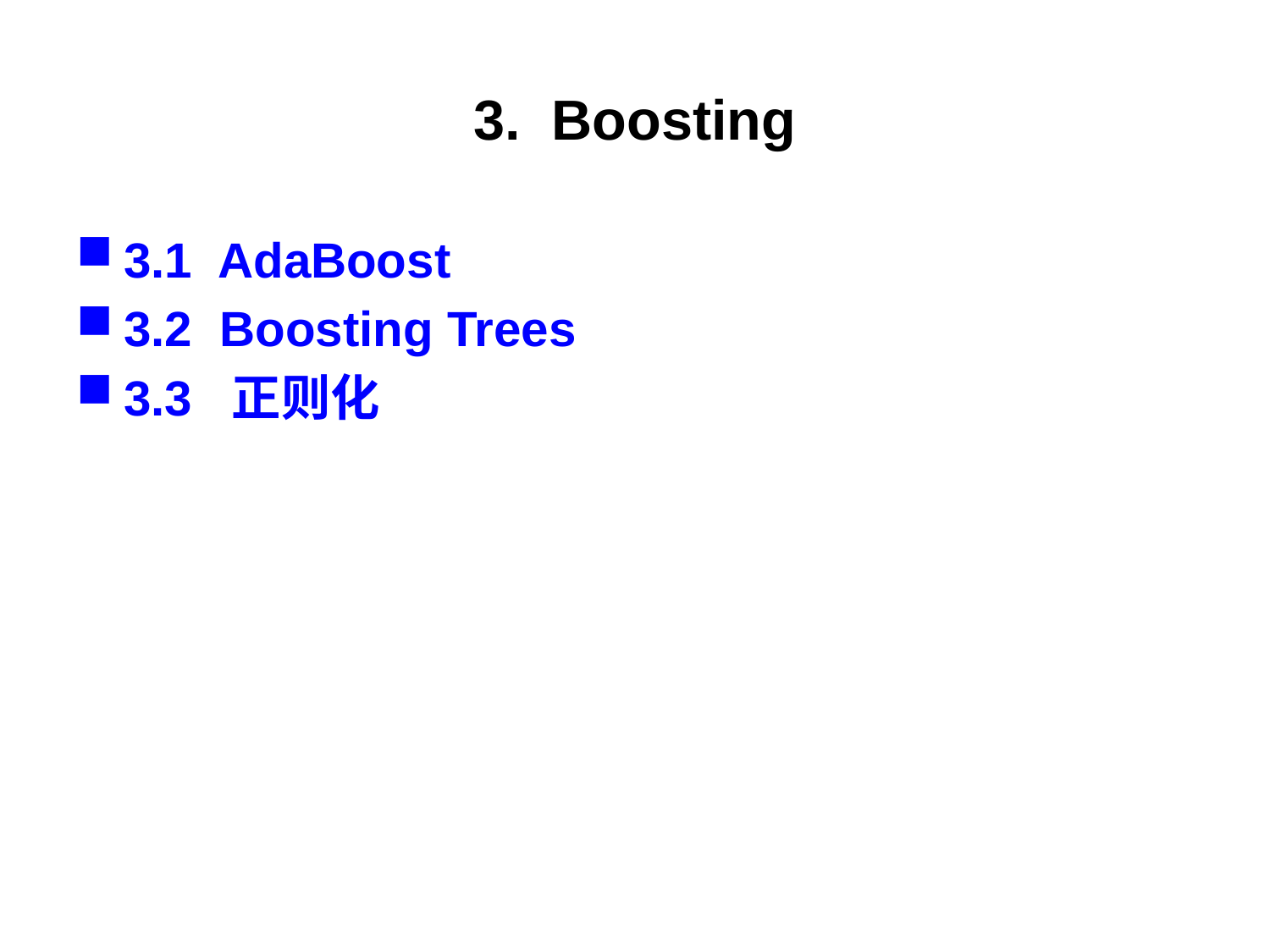

# 3.  Boosting
3.1  AdaBoost
3.2  Boosting Trees
3.3  正则化